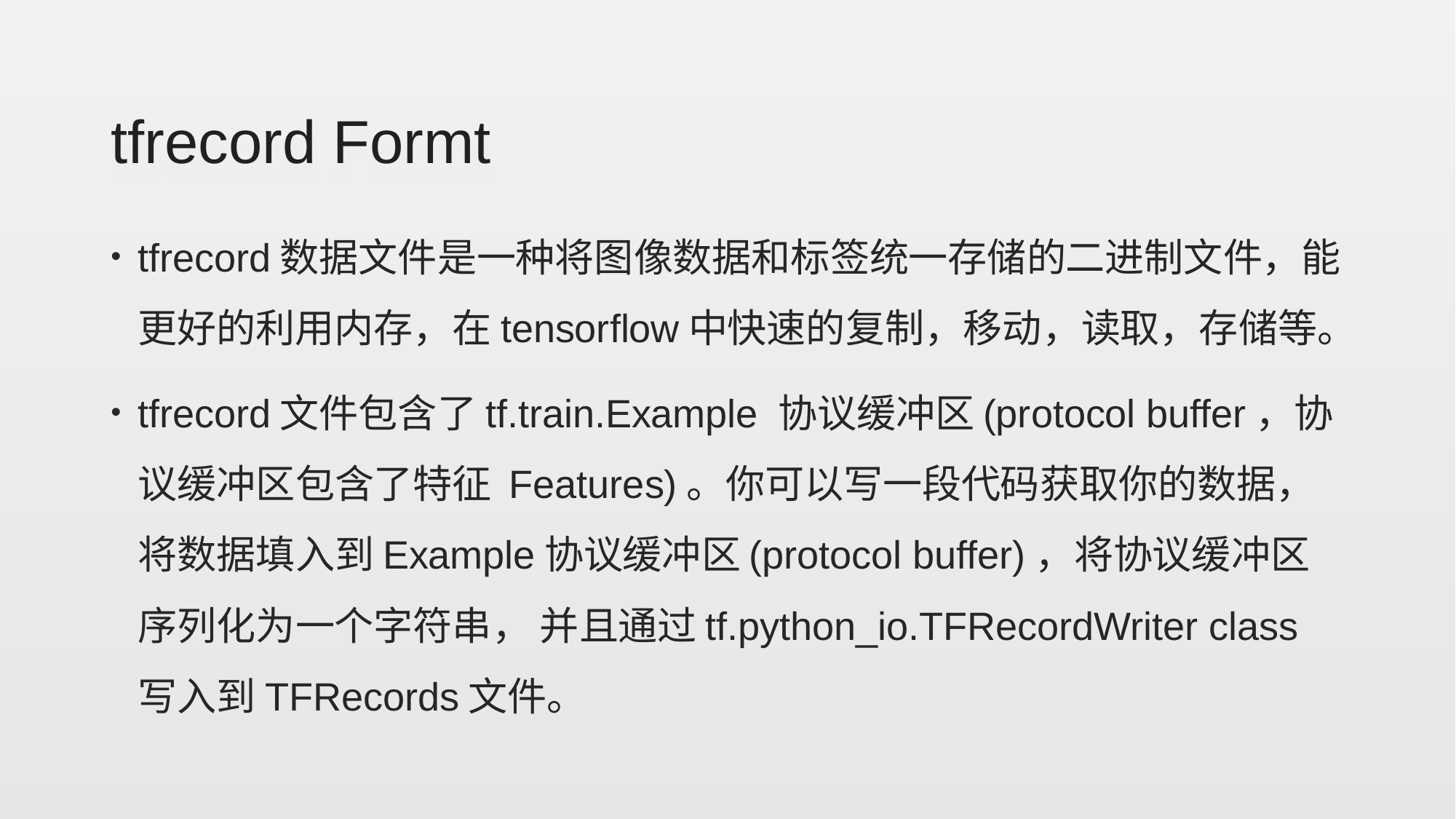

# tfrecord Formt
tfrecord数据文件是一种将图像数据和标签统一存储的二进制文件，能更好的利用内存，在tensorflow中快速的复制，移动，读取，存储等。
tfrecord文件包含了tf.train.Example 协议缓冲区(protocol buffer，协议缓冲区包含了特征 Features)。你可以写一段代码获取你的数据， 将数据填入到Example协议缓冲区(protocol buffer)，将协议缓冲区序列化为一个字符串， 并且通过tf.python_io.TFRecordWriter class写入到TFRecords文件。